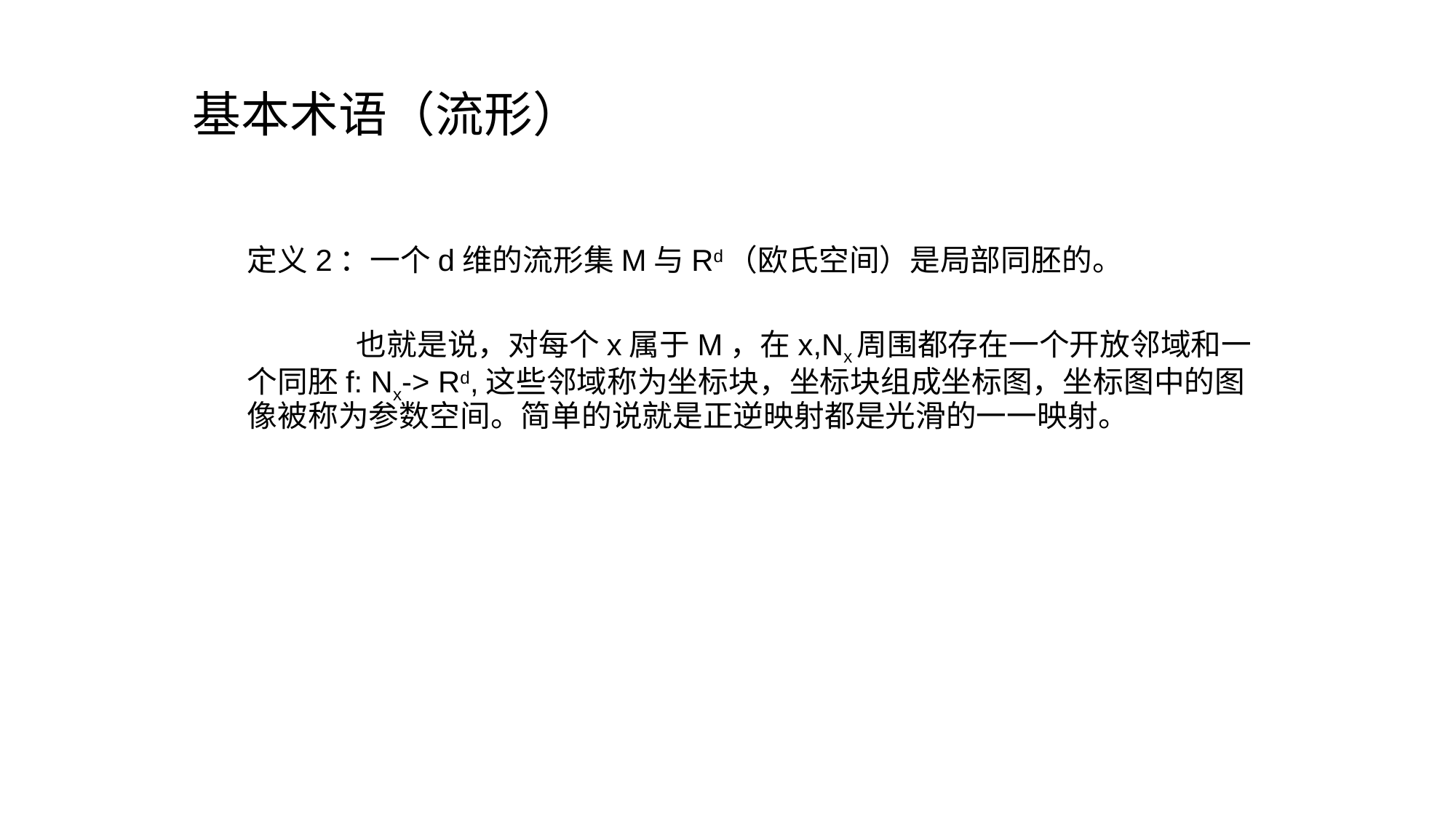

基本术语（流形）

定义2：一个d维的流形集M与Rd（欧氏空间）是局部同胚的。

	也就是说，对每个x属于M，在x,Nx周围都存在一个开放邻域和一个同胚f: Nx-> Rd,这些邻域称为坐标块，坐标块组成坐标图，坐标图中的图像被称为参数空间。简单的说就是正逆映射都是光滑的一一映射。